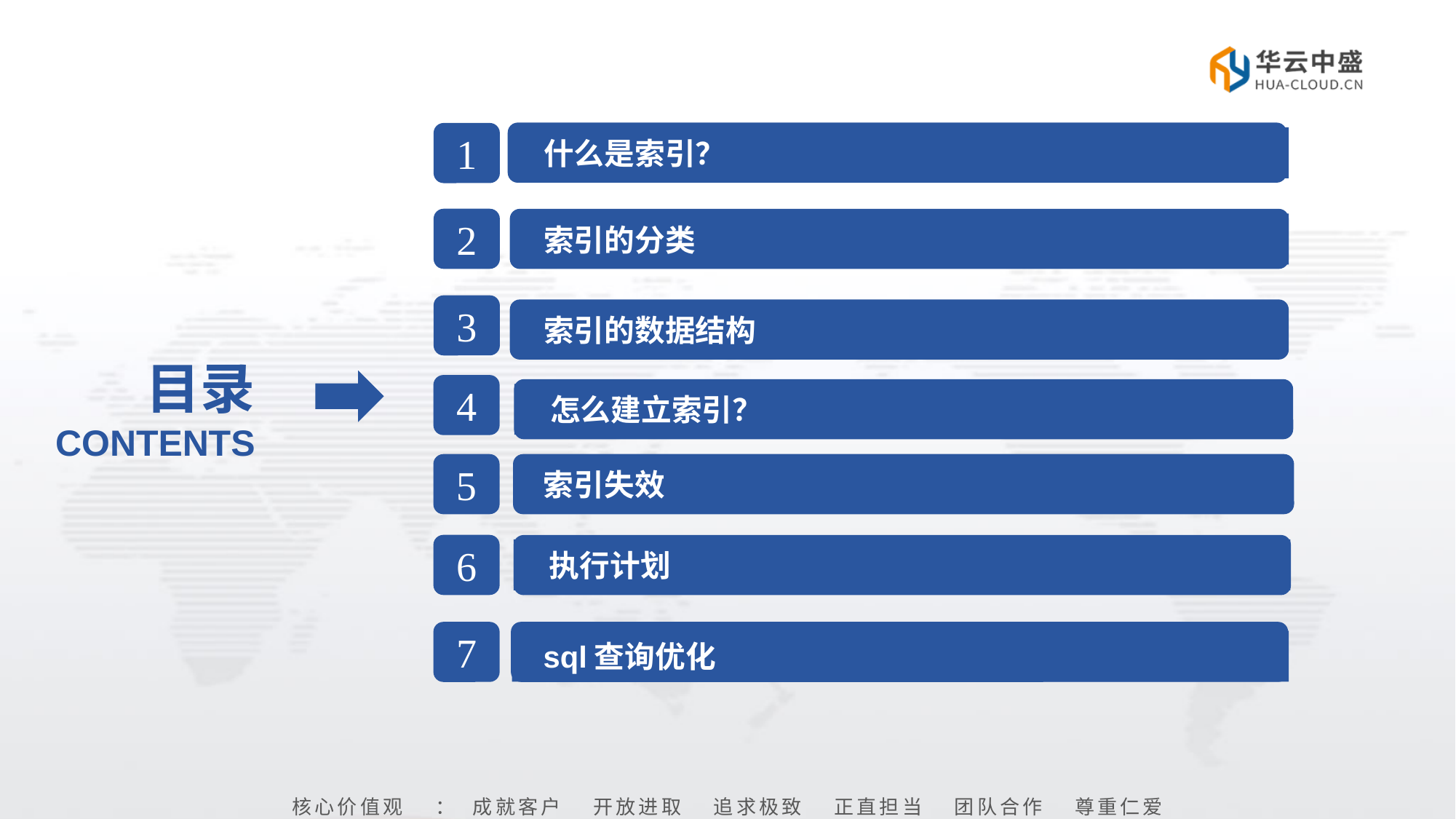

什么是索引？
1
2

索引的分类
3

索引的数据结构
目录
CONTENTS

4

  怎么建立索引？

索引失效
5
6

  执行计划
7

  sql查询优化